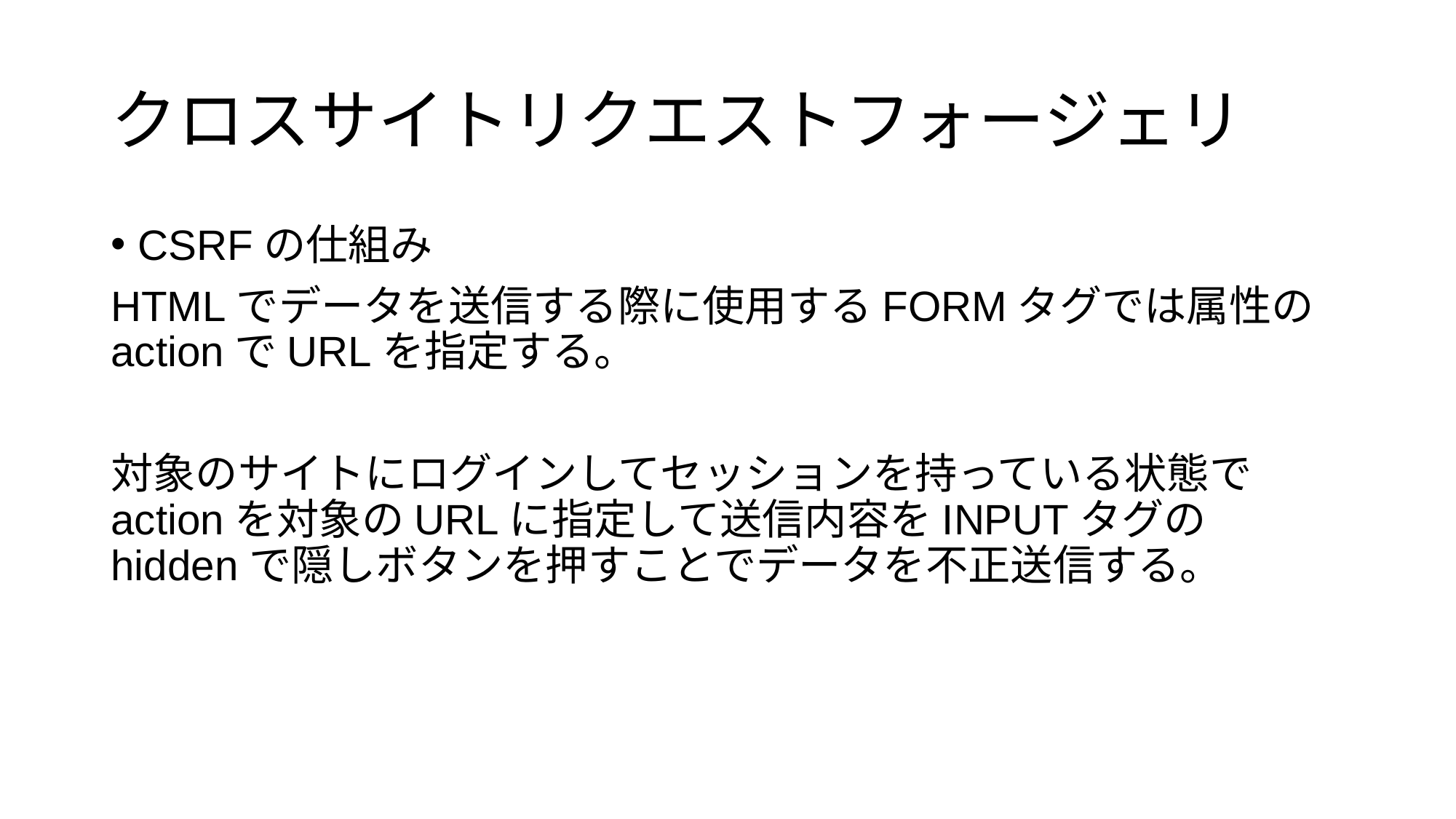

# クロスサイトリクエストフォージェリ
CSRFの仕組み
HTMLでデータを送信する際に使用するFORMタグでは属性のactionでURLを指定する。

対象のサイトにログインしてセッションを持っている状態でactionを対象のURLに指定して送信内容をINPUTタグのhiddenで隠しボタンを押すことでデータを不正送信する。